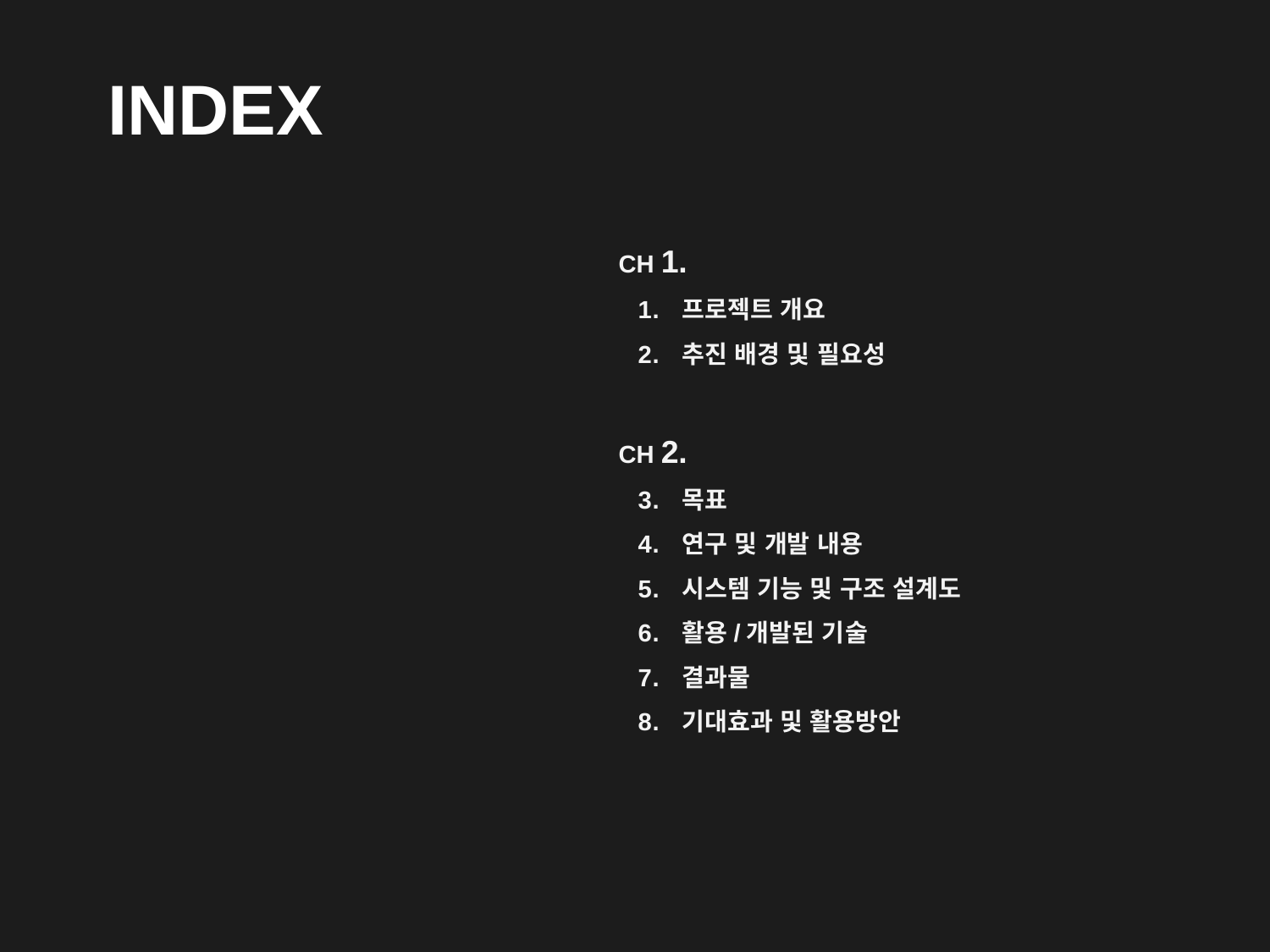

# INDEX

CH 1.
프로젝트 개요
추진 배경 및 필요성

CH 2.
목표
연구 및 개발 내용
시스템 기능 및 구조 설계도
활용/개발된 기술
결과물
기대효과 및 활용방안